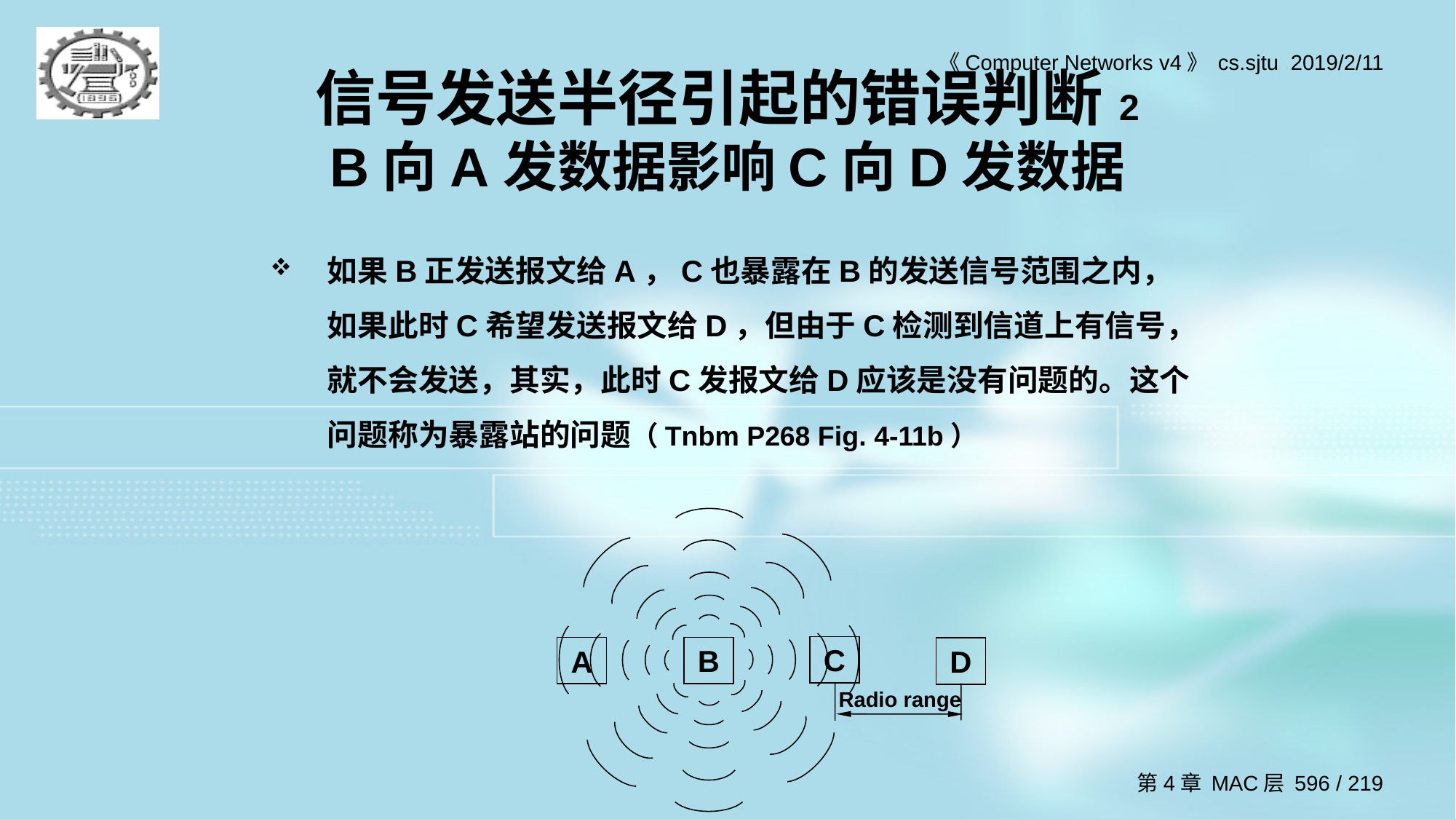

# 信号发送半径引起的错误判断 2 B向A发数据影响C向D发数据
如果B正发送报文给A，C也暴露在B的发送信号范围之内，如果此时C希望发送报文给D，但由于C检测到信道上有信号，就不会发送，其实，此时C发报文给D应该是没有问题的。这个问题称为暴露站的问题（Tnbm P268 Fig. 4-11b）

C
B
A
D
Radio range